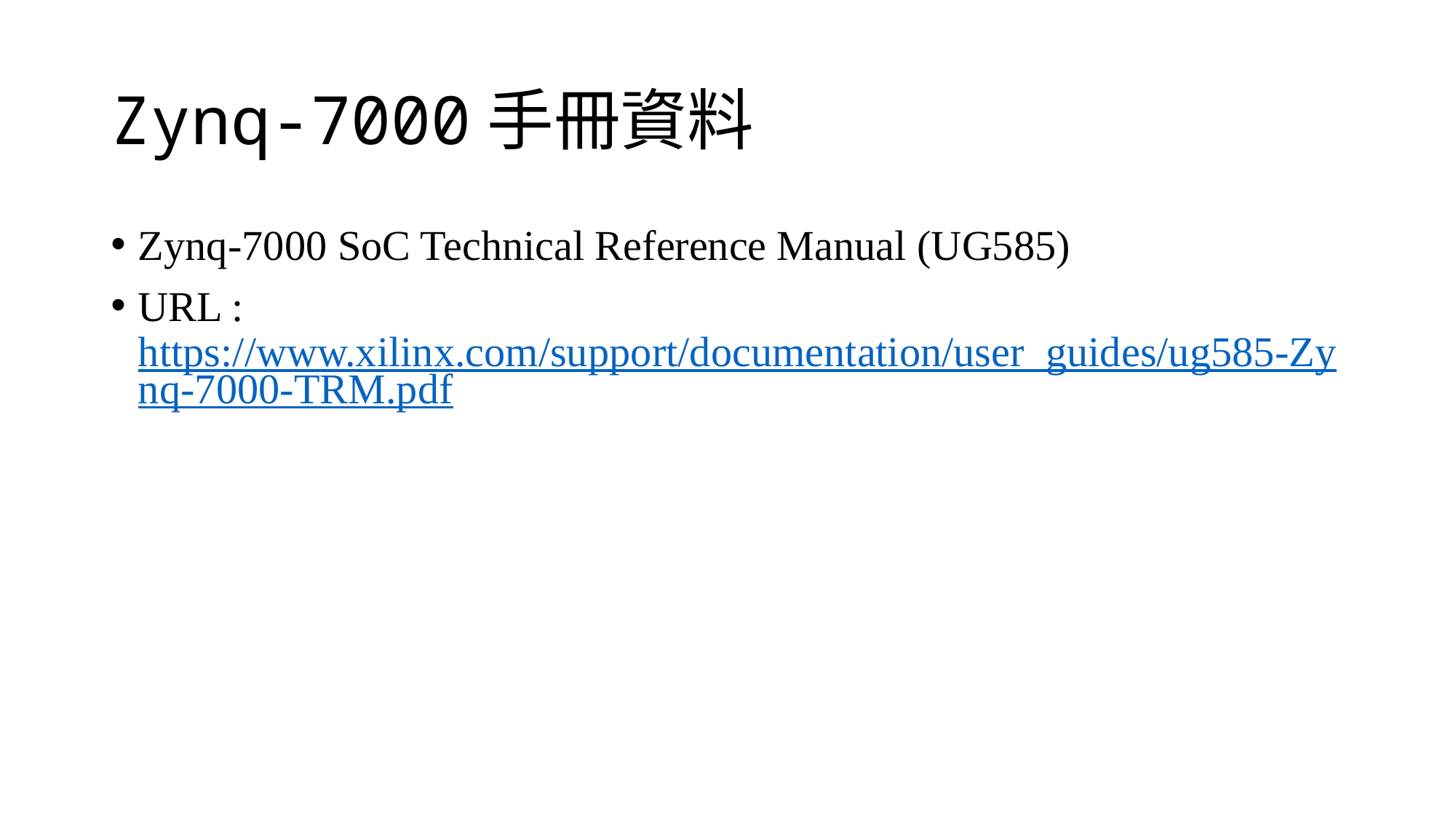

# Zynq-7000手冊資料
Zynq-7000 SoC Technical Reference Manual (UG585)
URL : https://www.xilinx.com/support/documentation/user_guides/ug585-Zynq-7000-TRM.pdf